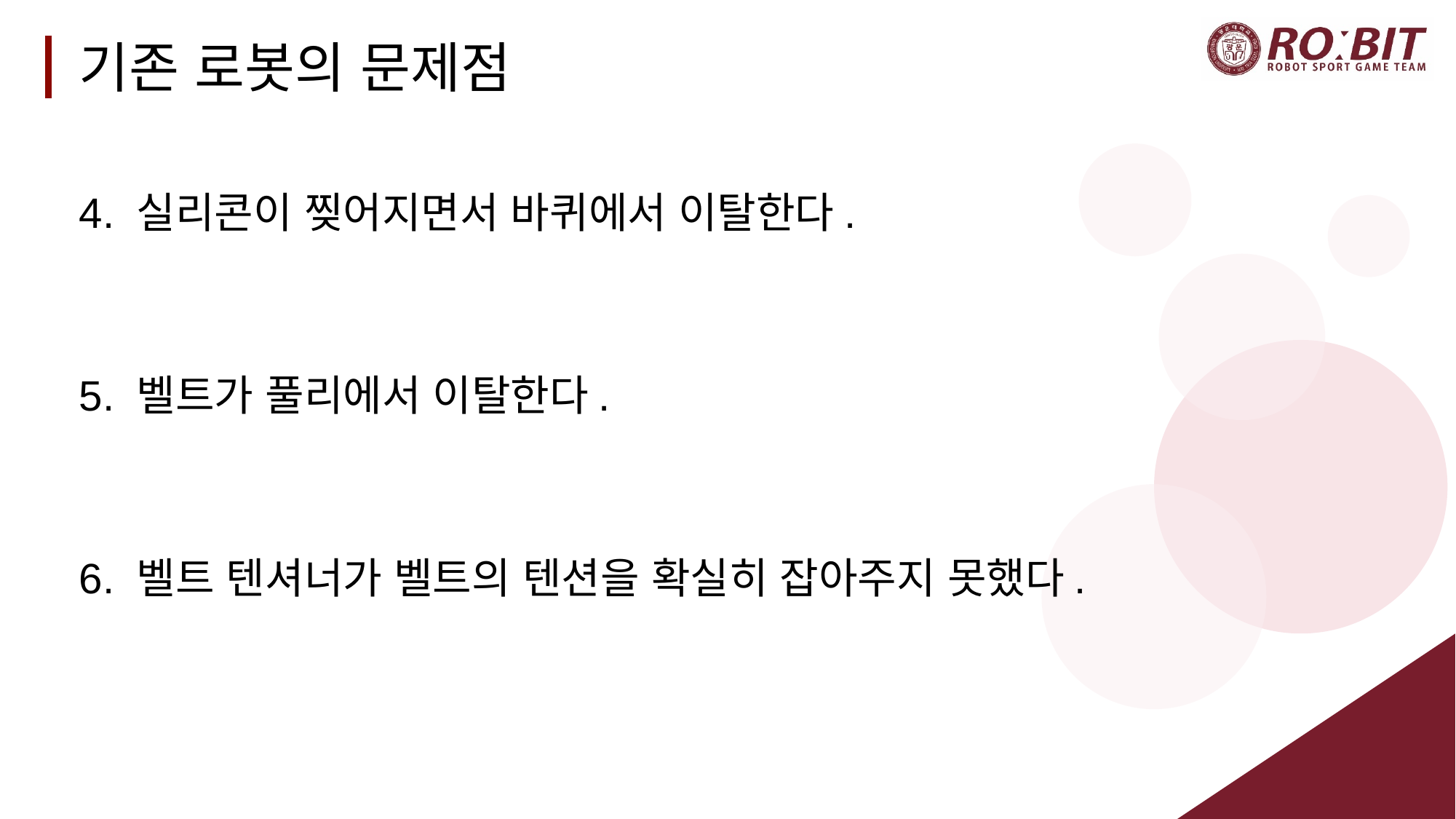

# 기존 로봇의 문제점
4. 실리콘이 찢어지면서 바퀴에서 이탈한다.

5. 벨트가 풀리에서 이탈한다.

6. 벨트 텐셔너가 벨트의 텐션을 확실히 잡아주지 못했다.